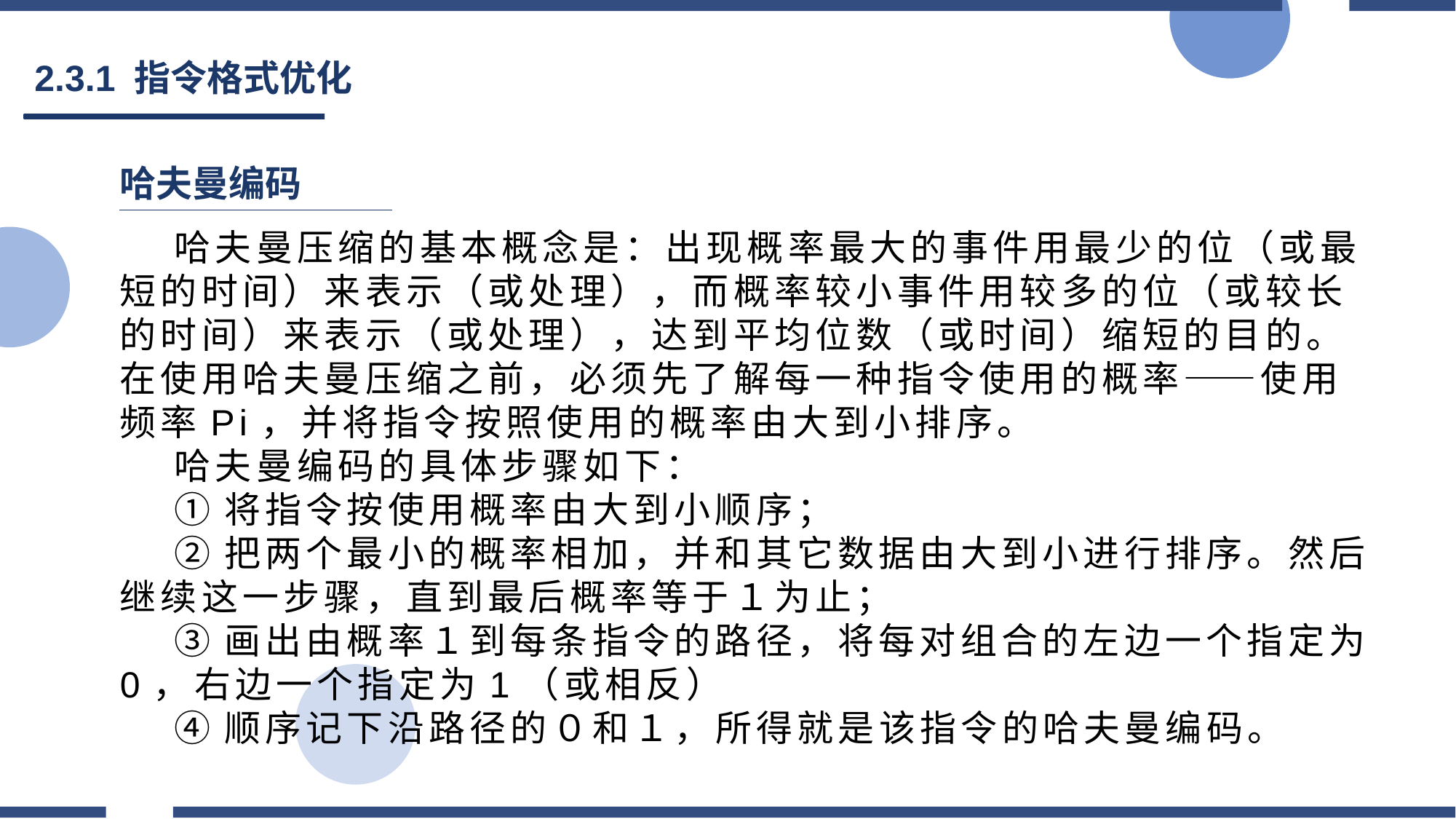

# 2.3.1 指令格式优化
哈夫曼编码
哈夫曼压缩的基本概念是：出现概率最大的事件用最少的位（或最短的时间）来表示（或处理），而概率较小事件用较多的位（或较长的时间）来表示（或处理），达到平均位数（或时间）缩短的目的。在使用哈夫曼压缩之前，必须先了解每一种指令使用的概率——使用频率Pi，并将指令按照使用的概率由大到小排序。
哈夫曼编码的具体步骤如下：
①将指令按使用概率由大到小顺序；
②把两个最小的概率相加，并和其它数据由大到小进行排序。然后继续这一步骤，直到最后概率等于１为止；
③画出由概率１到每条指令的路径，将每对组合的左边一个指定为0，右边一个指定为1（或相反）
④顺序记下沿路径的０和１，所得就是该指令的哈夫曼编码。